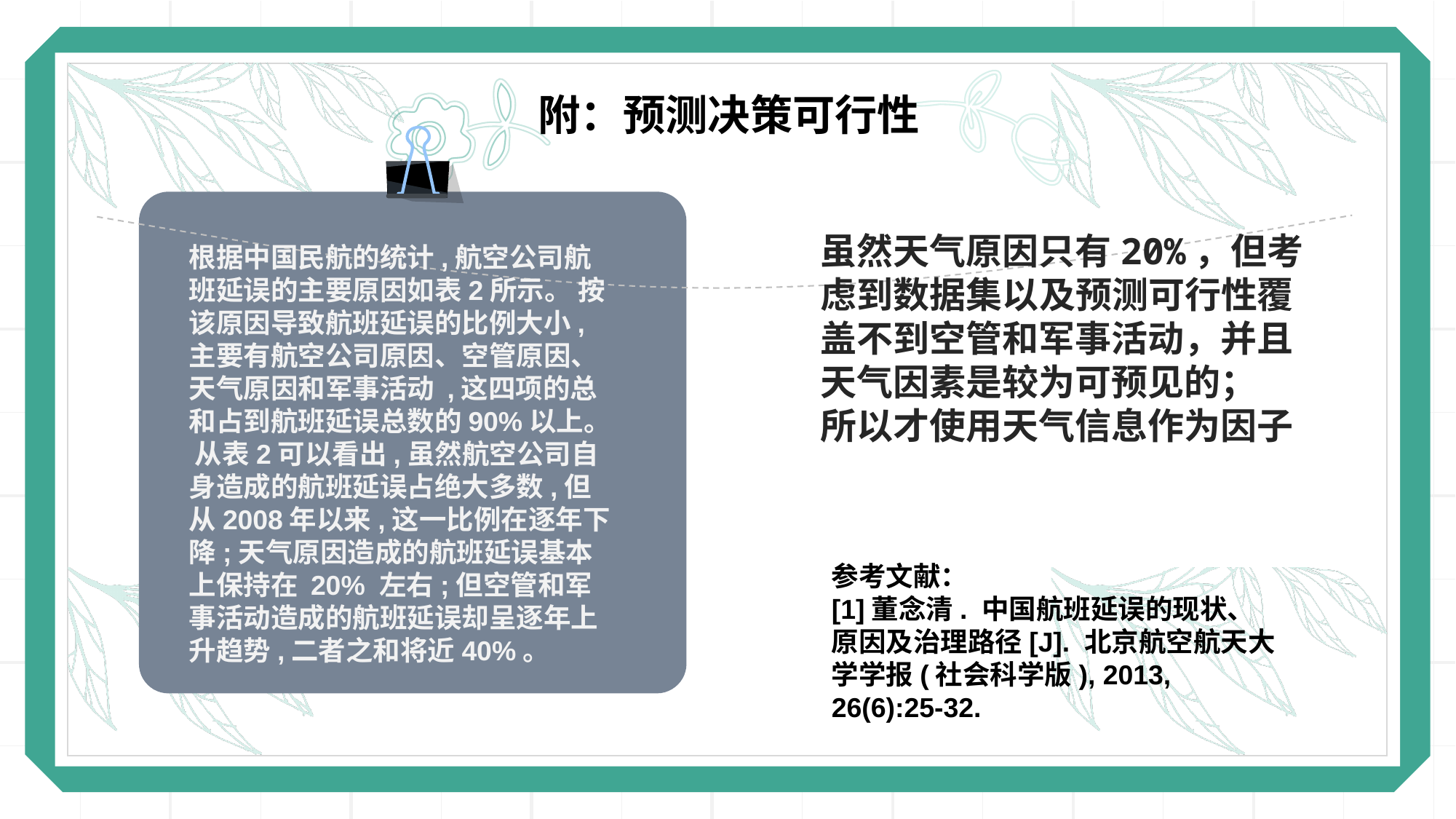

附：预测决策可行性

虽然天气原因只有20%，但考虑到数据集以及预测可行性覆盖不到空管和军事活动，并且天气因素是较为可预见的；
所以才使用天气信息作为因子
根据中国民航的统计,航空公司航班延误的主要原因如表2所示。 按该原因导致航班延误的比例大小,主要有航空公司原因、空管原因、天气原因和军事活动 ,这四项的总和占到航班延误总数的90%以上。 从表2可以看出,虽然航空公司自身造成的航班延误占绝大多数,但从2008年以来,这一比例在逐年下降;天气原因造成的航班延误基本上保持在 20% 左右;但空管和军事活动造成的航班延误却呈逐年上升趋势,二者之和将近40%。
参考文献：
[1]董念清. 中国航班延误的现状、原因及治理路径[J]. 北京航空航天大学学报(社会科学版), 2013, 26(6):25-32.